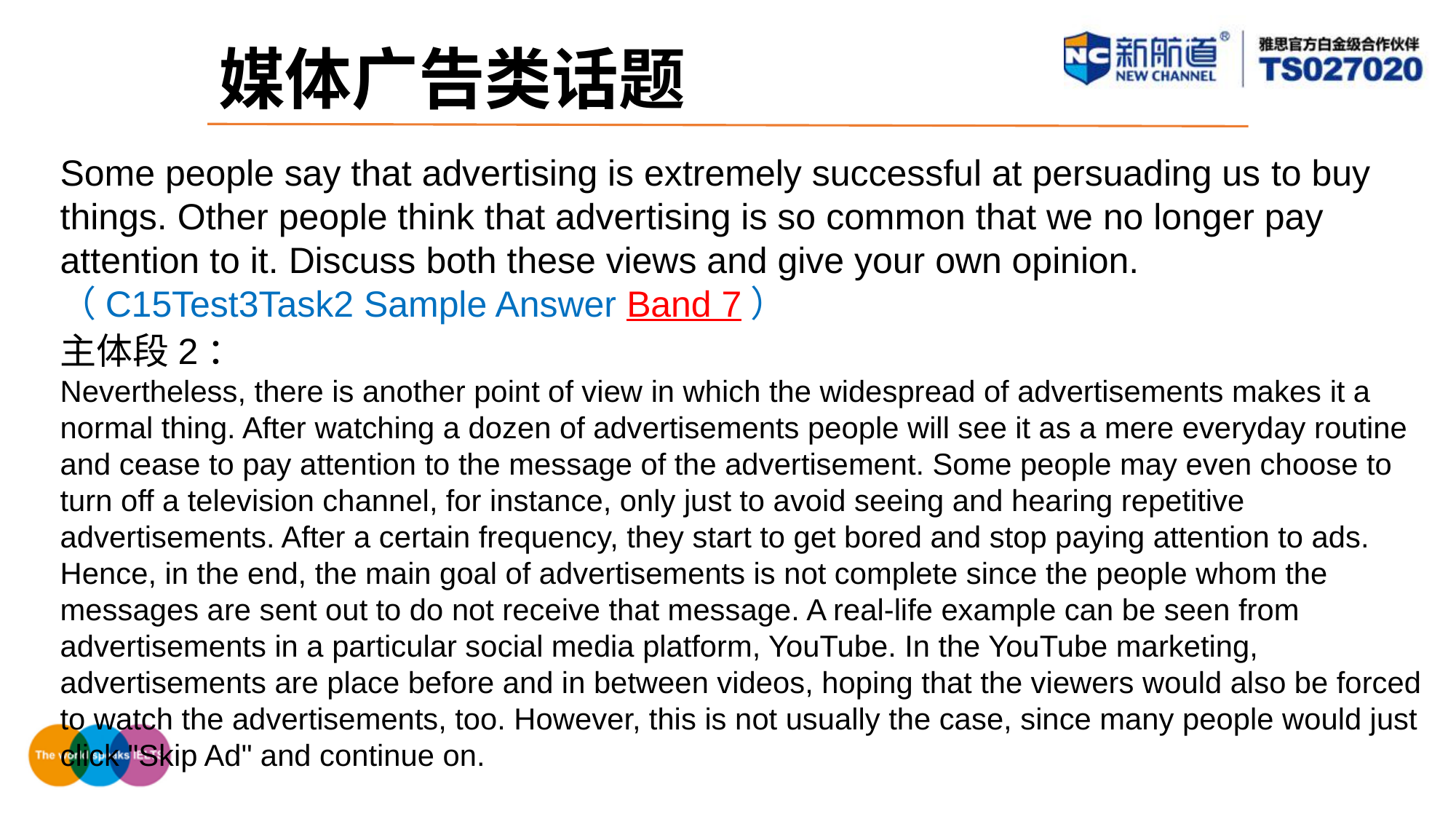

媒体广告类话题
Some people say that advertising is extremely successful at persuading us to buy things. Other people think that advertising is so common that we no longer pay attention to it. Discuss both these views and give your own opinion.（C15Test3Task2 Sample Answer Band 7）
主体段2：
Nevertheless, there is another point of view in which the widespread of advertisements makes it a normal thing. After watching a dozen of advertisements people will see it as a mere everyday routine and cease to pay attention to the message of the advertisement. Some people may even choose to turn off a television channel, for instance, only just to avoid seeing and hearing repetitive advertisements. After a certain frequency, they start to get bored and stop paying attention to ads. Hence, in the end, the main goal of advertisements is not complete since the people whom the messages are sent out to do not receive that message. A real-life example can be seen from advertisements in a particular social media platform, YouTube. In the YouTube marketing, advertisements are place before and in between videos, hoping that the viewers would also be forced to watch the advertisements, too. However, this is not usually the case, since many people would just click "Skip Ad" and continue on.